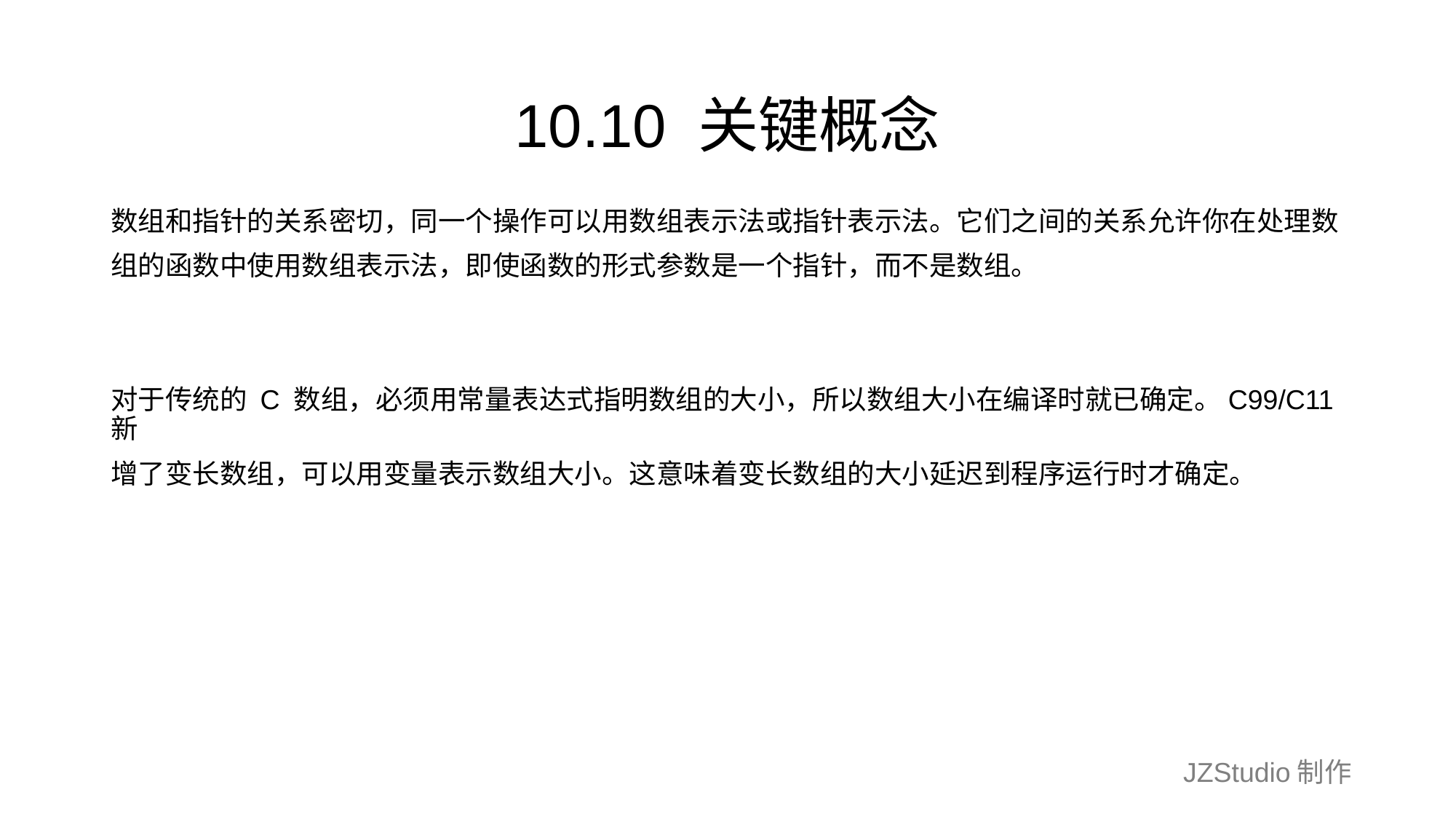

# 10.10 关键概念
数组和指针的关系密切，同一个操作可以用数组表示法或指针表示法。它们之间的关系允许你在处理数
组的函数中使用数组表示法，即使函数的形式参数是一个指针，而不是数组。

对于传统的 C 数组，必须用常量表达式指明数组的大小，所以数组大小在编译时就已确定。C99/C11新
增了变长数组，可以用变量表示数组大小。这意味着变长数组的大小延迟到程序运行时才确定。